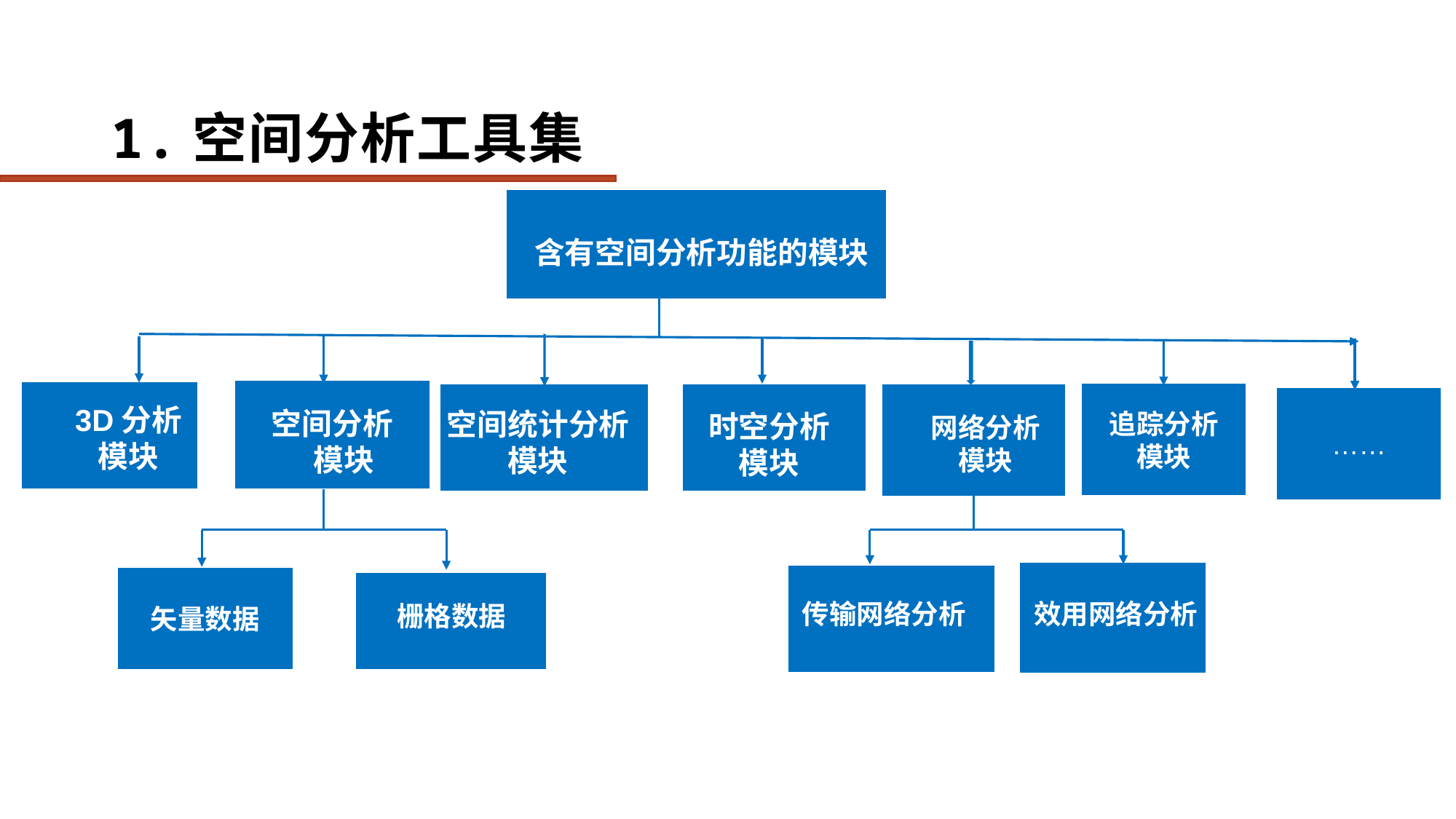

# 1.空间分析工具集

含有空间分析功能的模块

追踪分析
模块

……
3D分析模块
空间分析
模块
空间统计分析模块
时空分析模块
网络分析模块

传输网络分析
效用网络分析
栅格数据
矢量数据